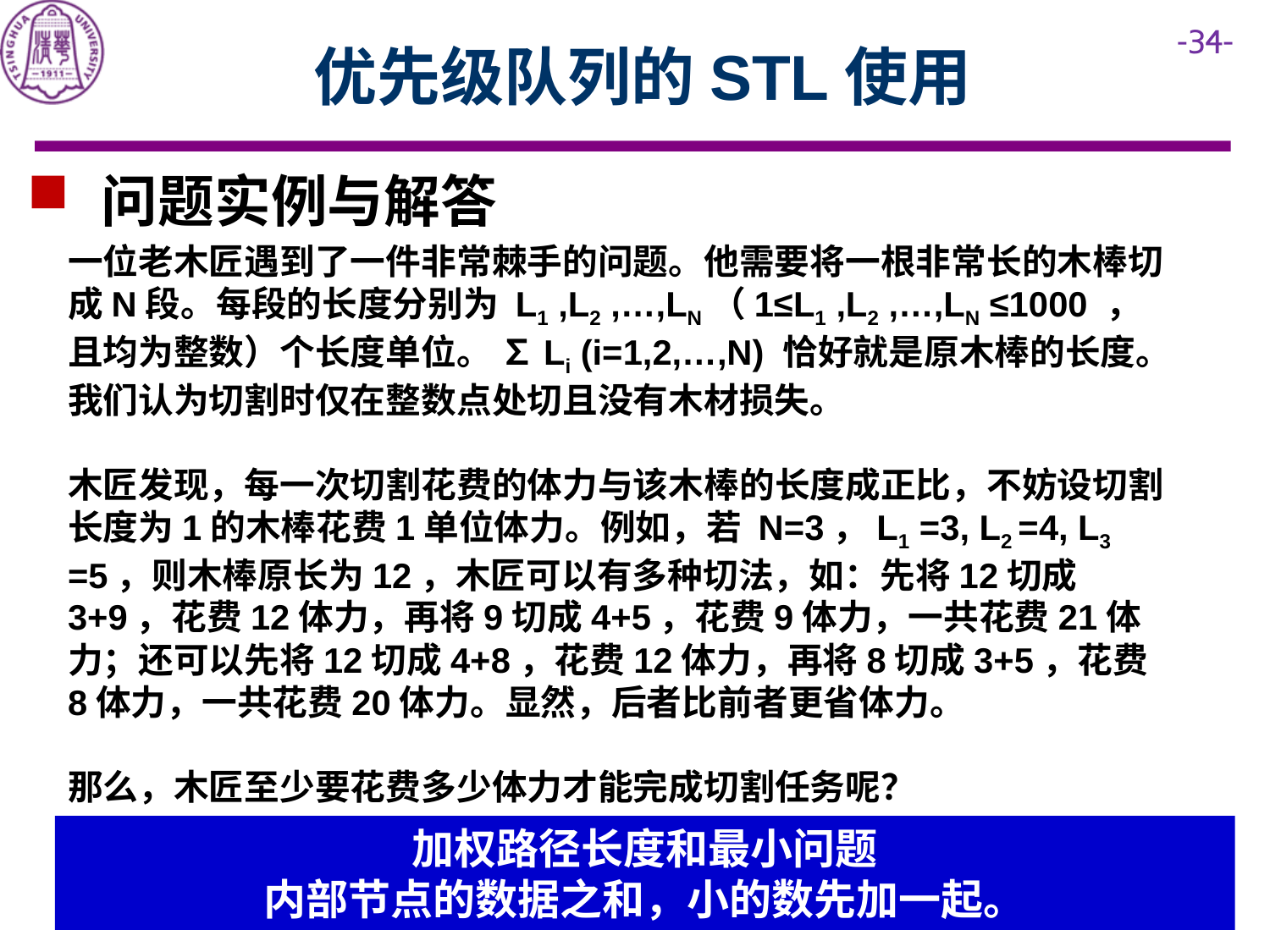

# 优先级队列的STL使用
 问题实例与解答
一位老木匠遇到了一件非常棘手的问题。他需要将一根非常长的木棒切成N段。每段的长度分别为 L1 ,L2 ,…,LN（1≤L1 ,L2 ,…,LN ≤1000 ，且均为整数）个长度单位。 ∑Li (i=1,2,…,N) 恰好就是原木棒的长度。我们认为切割时仅在整数点处切且没有木材损失。

木匠发现，每一次切割花费的体力与该木棒的长度成正比，不妨设切割长度为1的木棒花费1单位体力。例如，若 N=3，L1 =3, L2 =4, L3 =5，则木棒原长为12，木匠可以有多种切法，如：先将12切成3+9，花费12体力，再将9切成4+5，花费9体力，一共花费21体力；还可以先将12切成4+8，花费12体力，再将8切成3+5，花费8体力，一共花费20体力。显然，后者比前者更省体力。

那么，木匠至少要花费多少体力才能完成切割任务呢？
加权路径长度和最小问题
内部节点的数据之和，小的数先加一起。